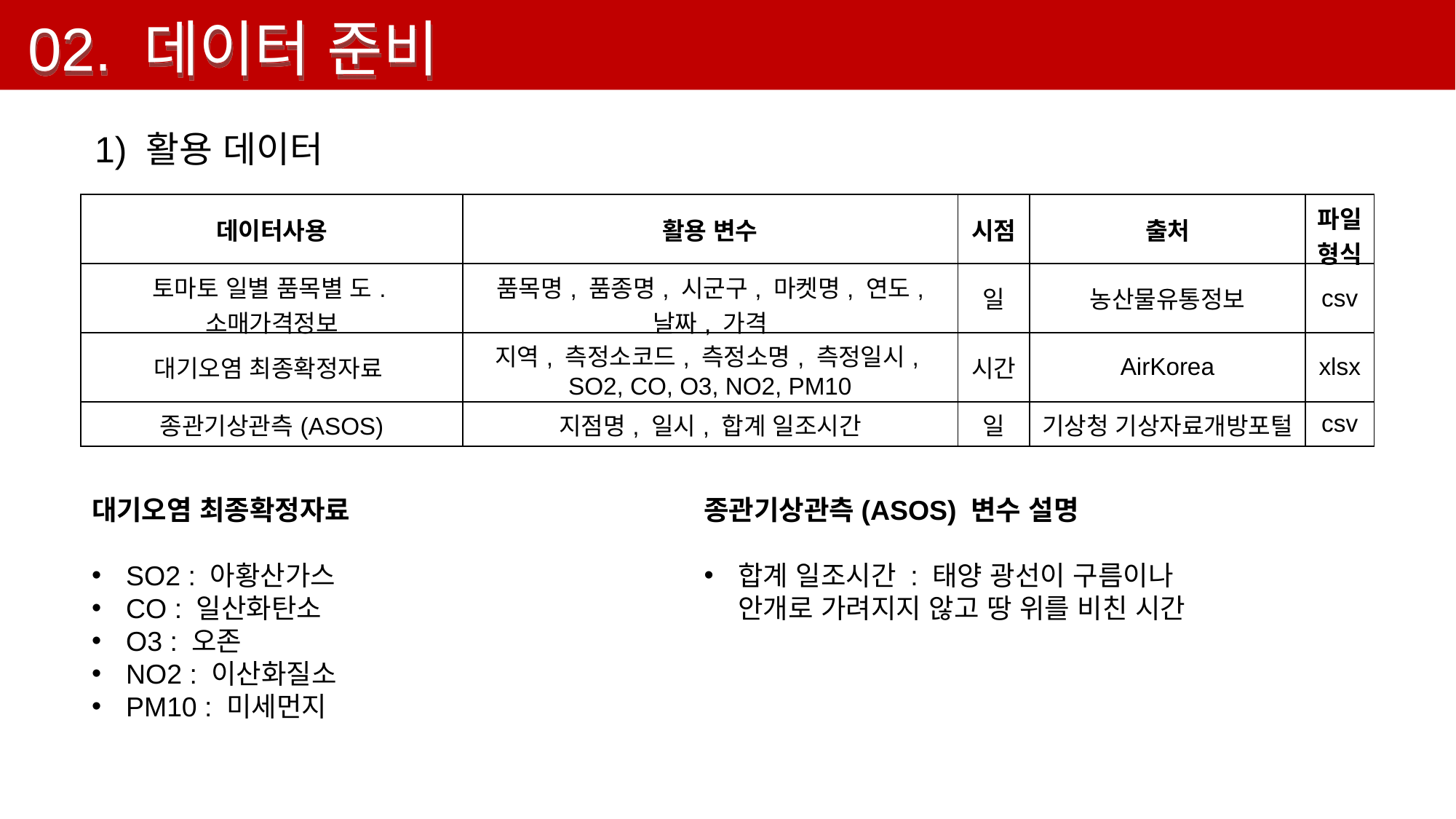

02. 데이터 준비
1) 활용 데이터
| 데이터사용 | 활용 변수 | 시점 | 출처 | 파일 형식 |
| --- | --- | --- | --- | --- |
| 토마토 일별 품목별 도.소매가격정보 | 품목명, 품종명, 시군구, 마켓명, 연도, 날짜, 가격 | 일 | 농산물유통정보 | csv |
| 대기오염 최종확정자료 | 지역, 측정소코드, 측정소명, 측정일시, SO2, CO, O3, NO2, PM10 | 시간 | AirKorea | xlsx |
| 종관기상관측(ASOS) | 지점명, 일시, 합계 일조시간 | 일 | 기상청 기상자료개방포털 | csv |
대기오염 최종확정자료

SO2 : 아황산가스
CO : 일산화탄소
O3 : 오존
NO2 : 이산화질소
PM10 : 미세먼지
종관기상관측(ASOS) 변수 설명

합계 일조시간 : 태양 광선이 구름이나 안개로 가려지지 않고 땅 위를 비친 시간